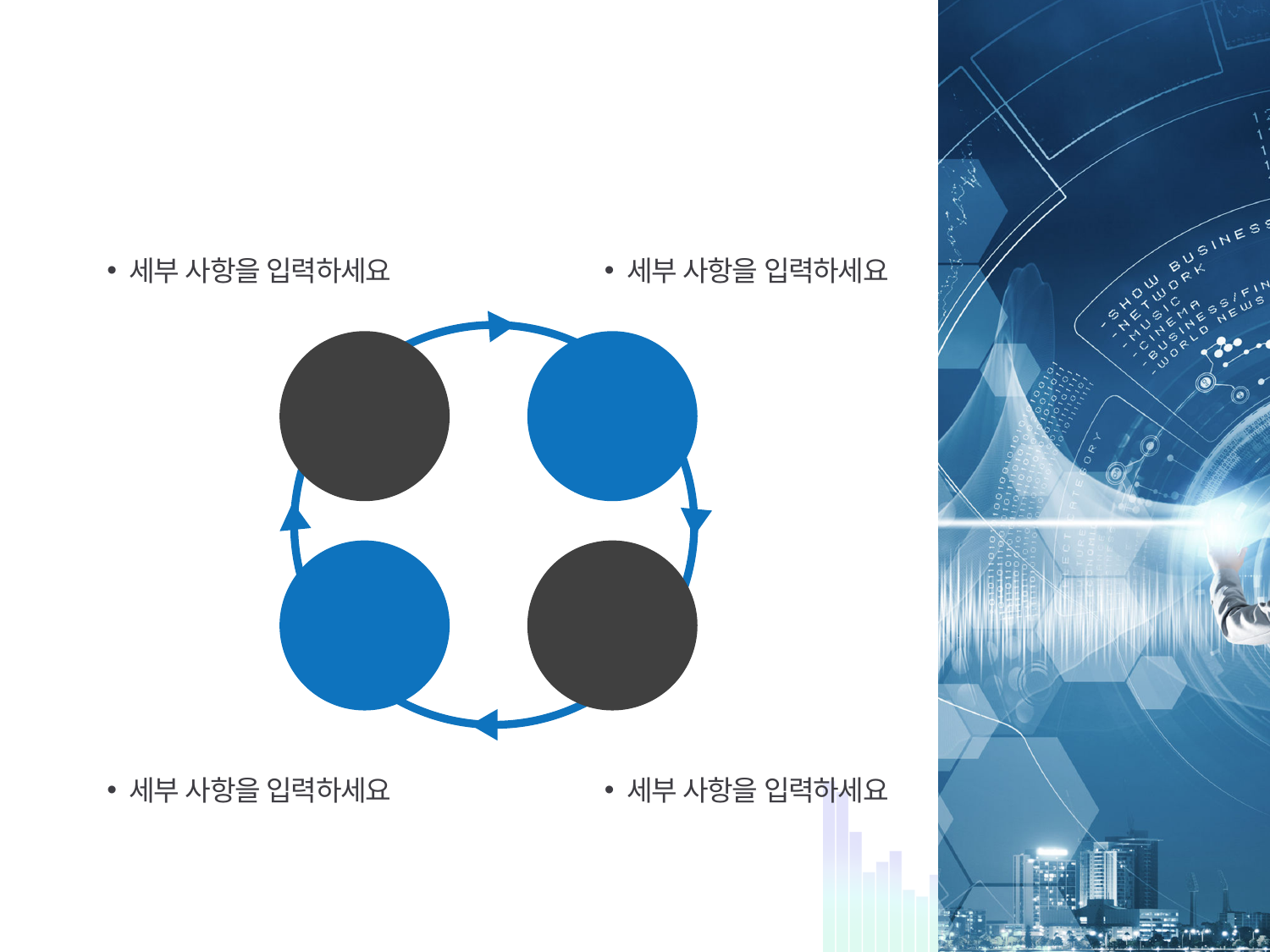

#
세부 사항을 입력하세요
세부 사항을 입력하세요

텍스트
텍스트

텍스트
텍스트

세부 사항을 입력하세요
세부 사항을 입력하세요